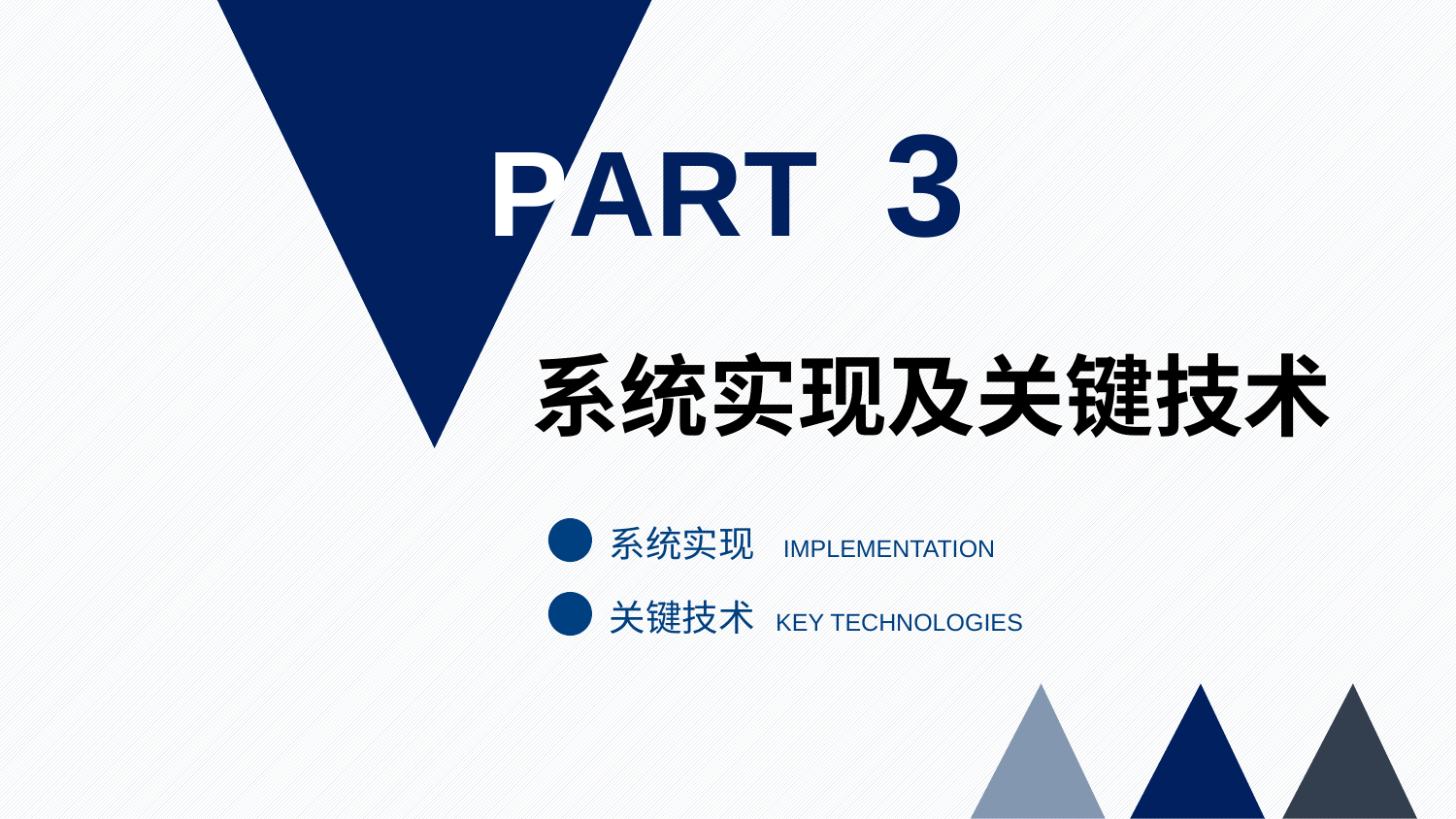

PART  3
系统实现及关键技术
系统实现

IMPLEMENTATION
关键技术

KEY TECHNOLOGIES